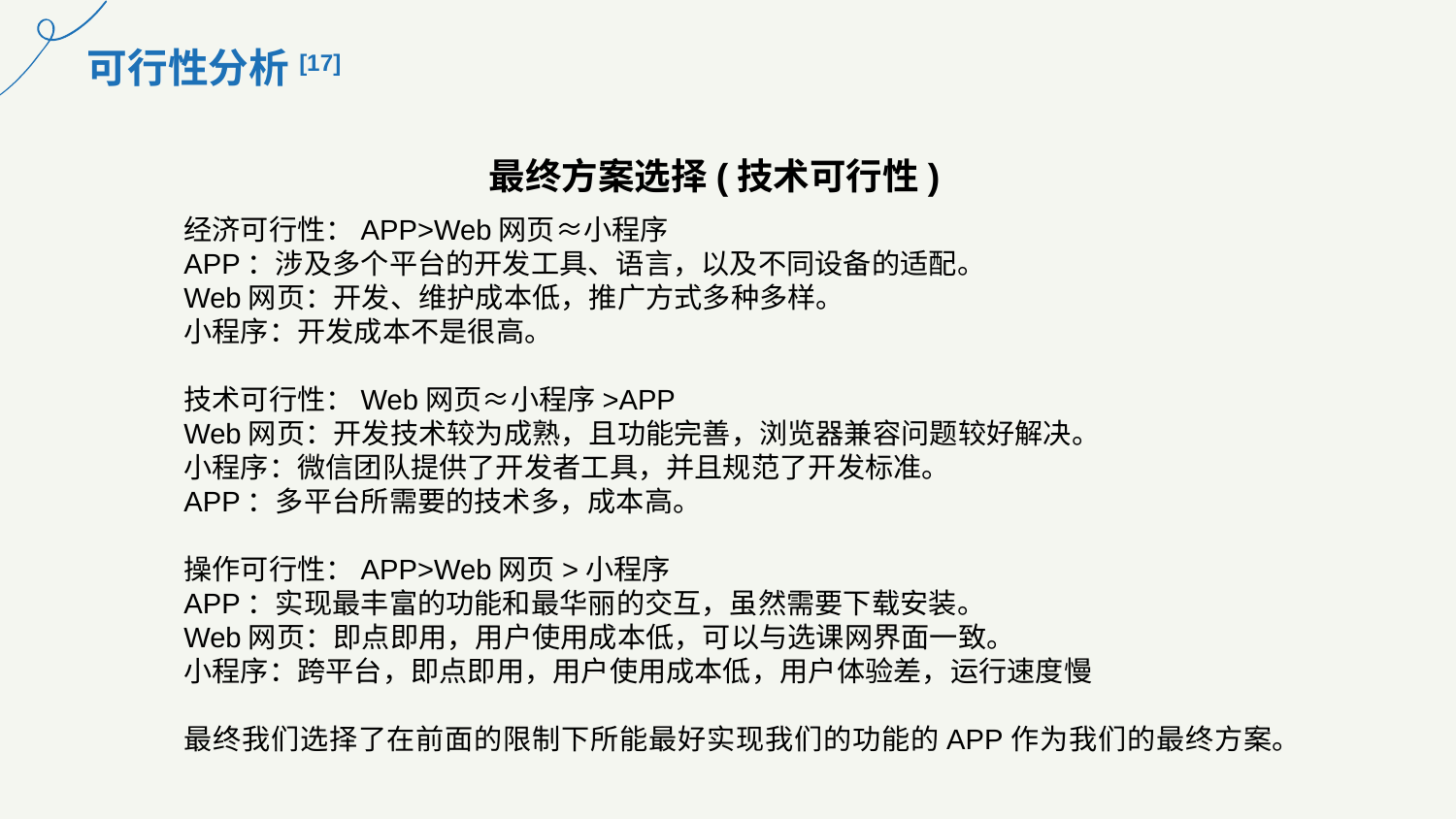

可行性分析[17]
最终方案选择(技术可行性)
经济可行性：APP>Web网页≈小程序
APP：涉及多个平台的开发工具、语言，以及不同设备的适配。
Web网页：开发、维护成本低，推广方式多种多样。
小程序：开发成本不是很高。

技术可行性：Web网页≈小程序>APP
Web网页：开发技术较为成熟，且功能完善，浏览器兼容问题较好解决。
小程序：微信团队提供了开发者工具，并且规范了开发标准。
APP：多平台所需要的技术多，成本高。

操作可行性：APP>Web网页>小程序
APP：实现最丰富的功能和最华丽的交互，虽然需要下载安装。
Web网页：即点即用，用户使用成本低，可以与选课网界面一致。
小程序：跨平台，即点即用，用户使用成本低，用户体验差，运行速度慢

最终我们选择了在前面的限制下所能最好实现我们的功能的APP作为我们的最终方案。